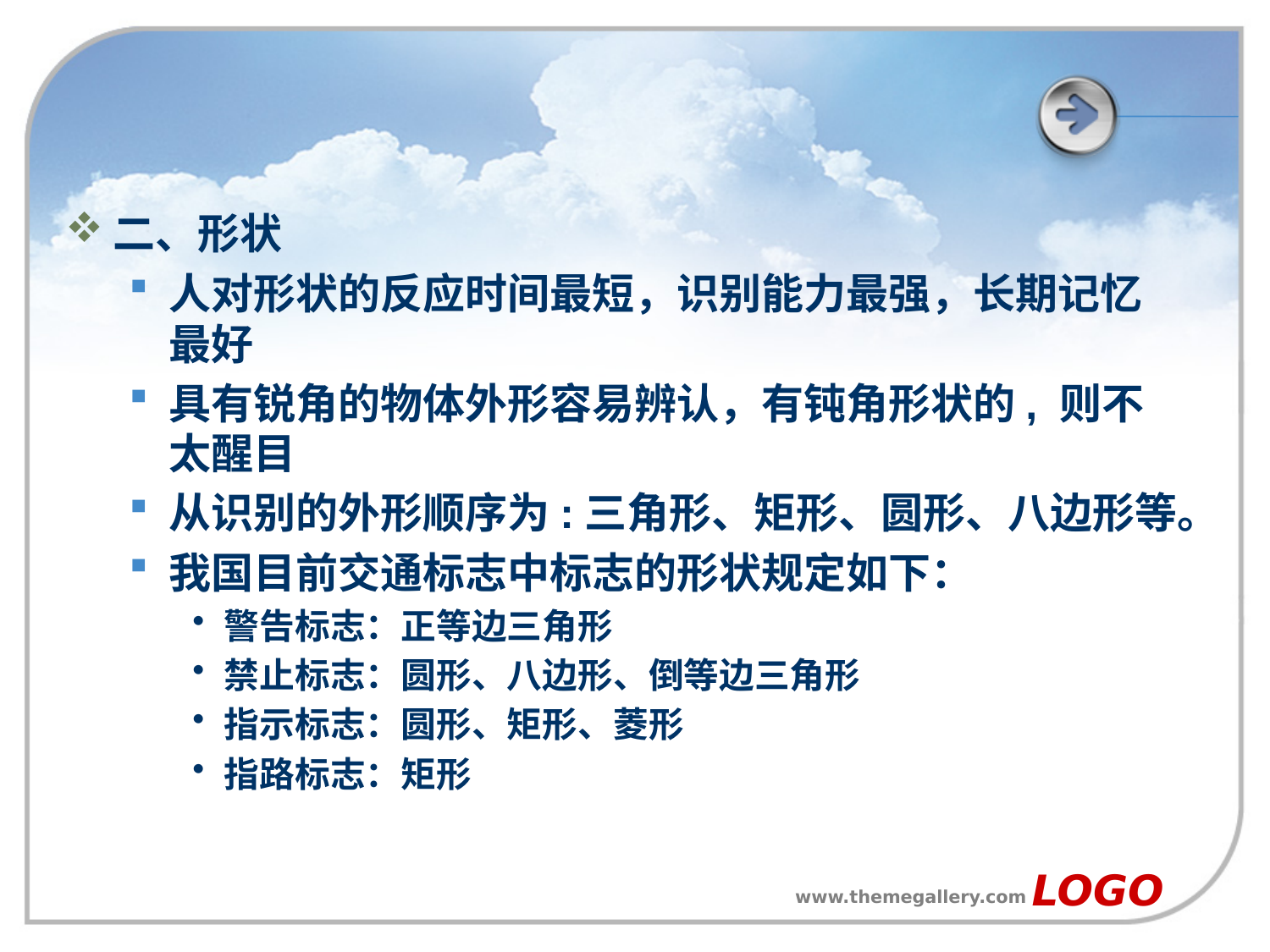

#
二、形状
人对形状的反应时间最短，识别能力最强，长期记忆最好
具有锐角的物体外形容易辨认，有钝角形状的, 则不太醒目
从识别的外形顺序为:三角形、矩形、圆形、八边形等。
我国目前交通标志中标志的形状规定如下：
警告标志：正等边三角形
禁止标志：圆形、八边形、倒等边三角形
指示标志：圆形、矩形、菱形
指路标志：矩形
LOGO
www.themegallery.com